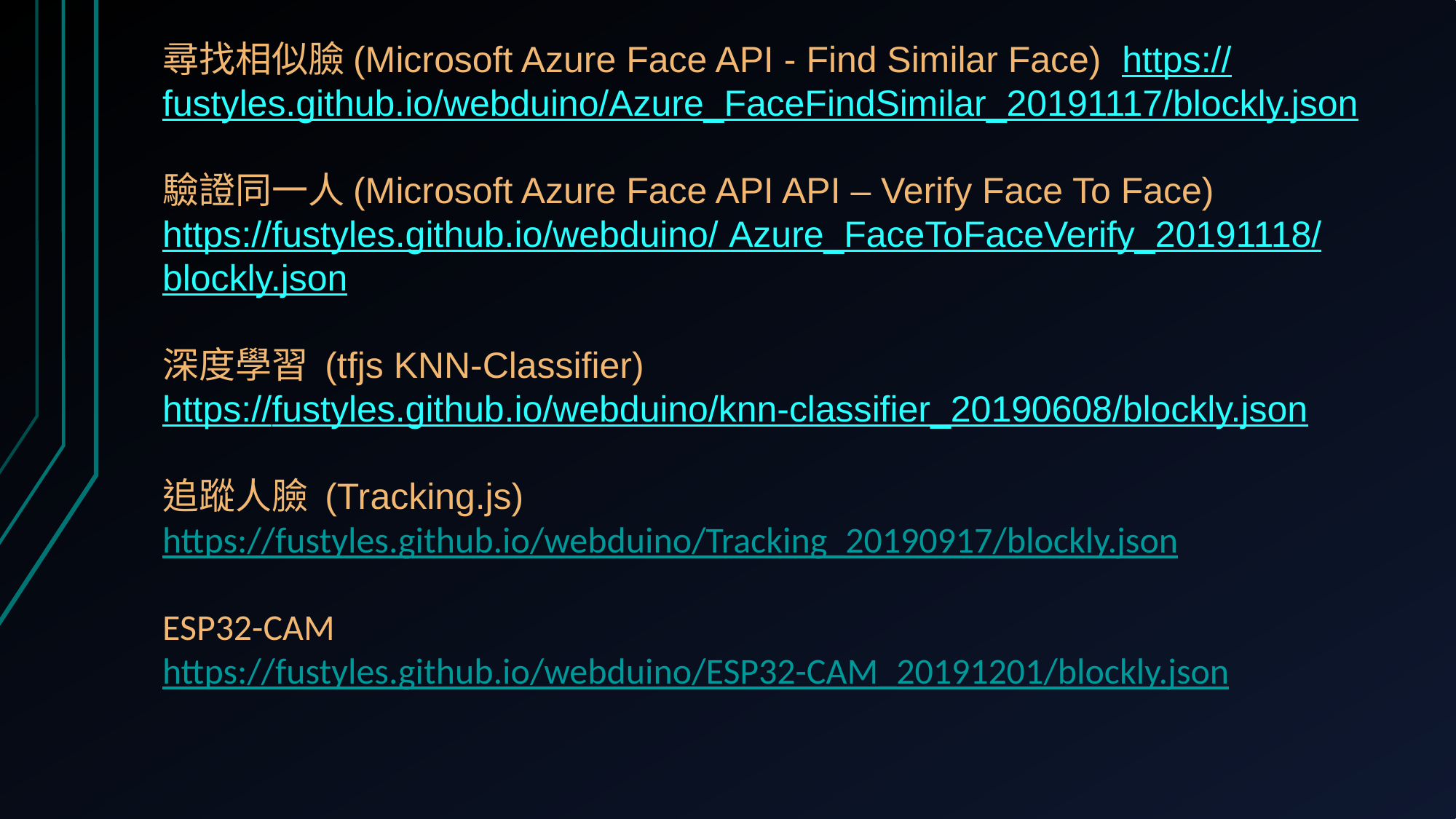

尋找相似臉(Microsoft Azure Face API - Find Similar Face)  https://fustyles.github.io/webduino/Azure_FaceFindSimilar_20191117/blockly.json

驗證同一人(Microsoft Azure Face API API – Verify Face To Face)
https://fustyles.github.io/webduino/ Azure_FaceToFaceVerify_20191118/blockly.json

深度學習 (tfjs KNN-Classifier)
https://fustyles.github.io/webduino/knn-classifier_20190608/blockly.json

追蹤人臉 (Tracking.js)
https://fustyles.github.io/webduino/Tracking_20190917/blockly.json

ESP32-CAM
https://fustyles.github.io/webduino/ESP32-CAM_20191201/blockly.json